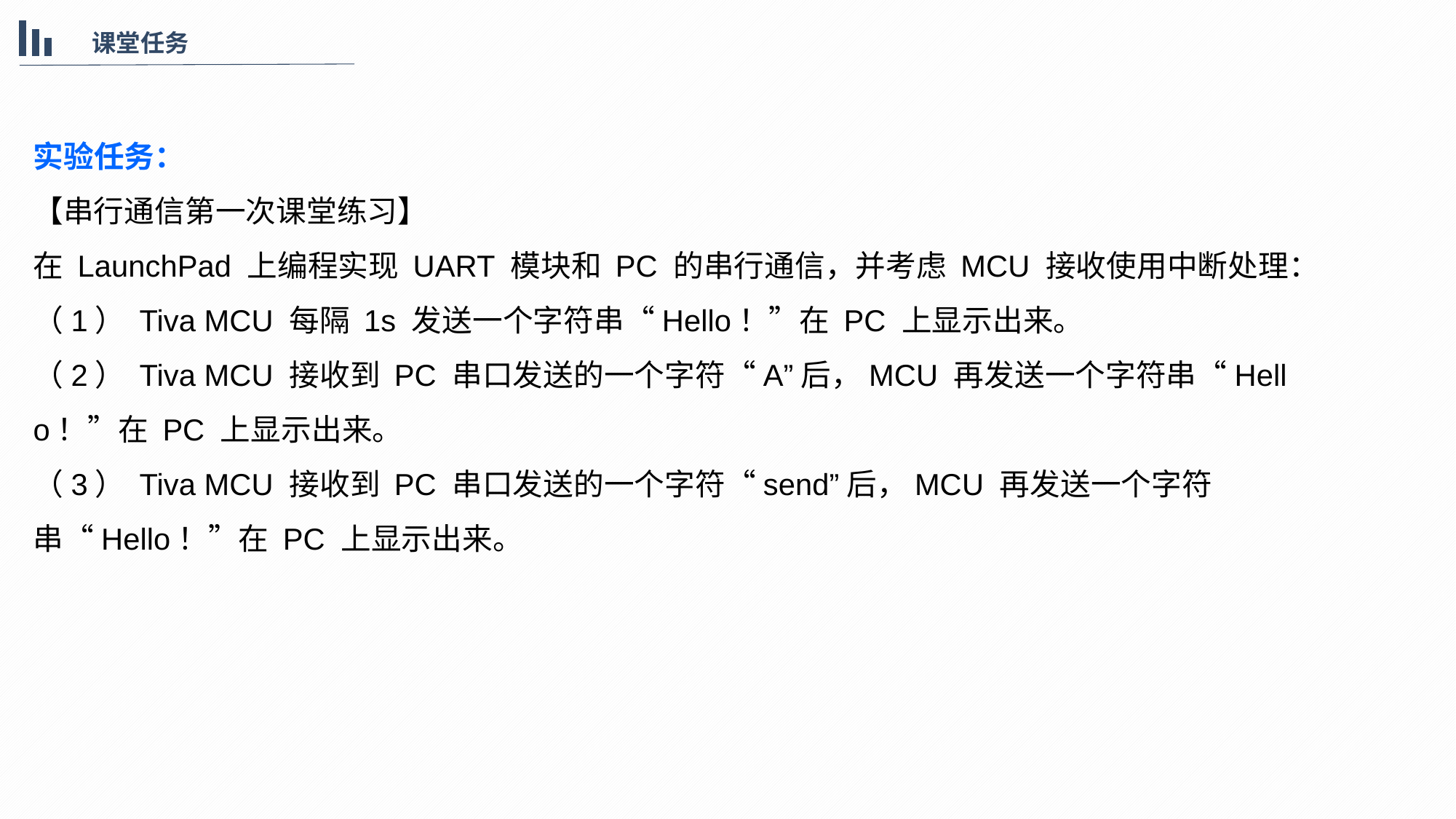

课堂任务

实验任务：
【串行通信第一次课堂练习】
在 LaunchPad 上编程实现 UART 模块和 PC 的串行通信，并考虑 MCU 接收使用中断处理：
（1） Tiva MCU 每隔 1s 发送一个字符串“Hello！”在 PC 上显示出来。
（2） Tiva MCU 接收到 PC 串口发送的一个字符“A”后，MCU 再发送一个字符串“Hello！”在 PC 上显示出来。
（3） Tiva MCU 接收到 PC 串口发送的一个字符“send”后，MCU 再发送一个字符串“Hello！”在 PC 上显示出来。